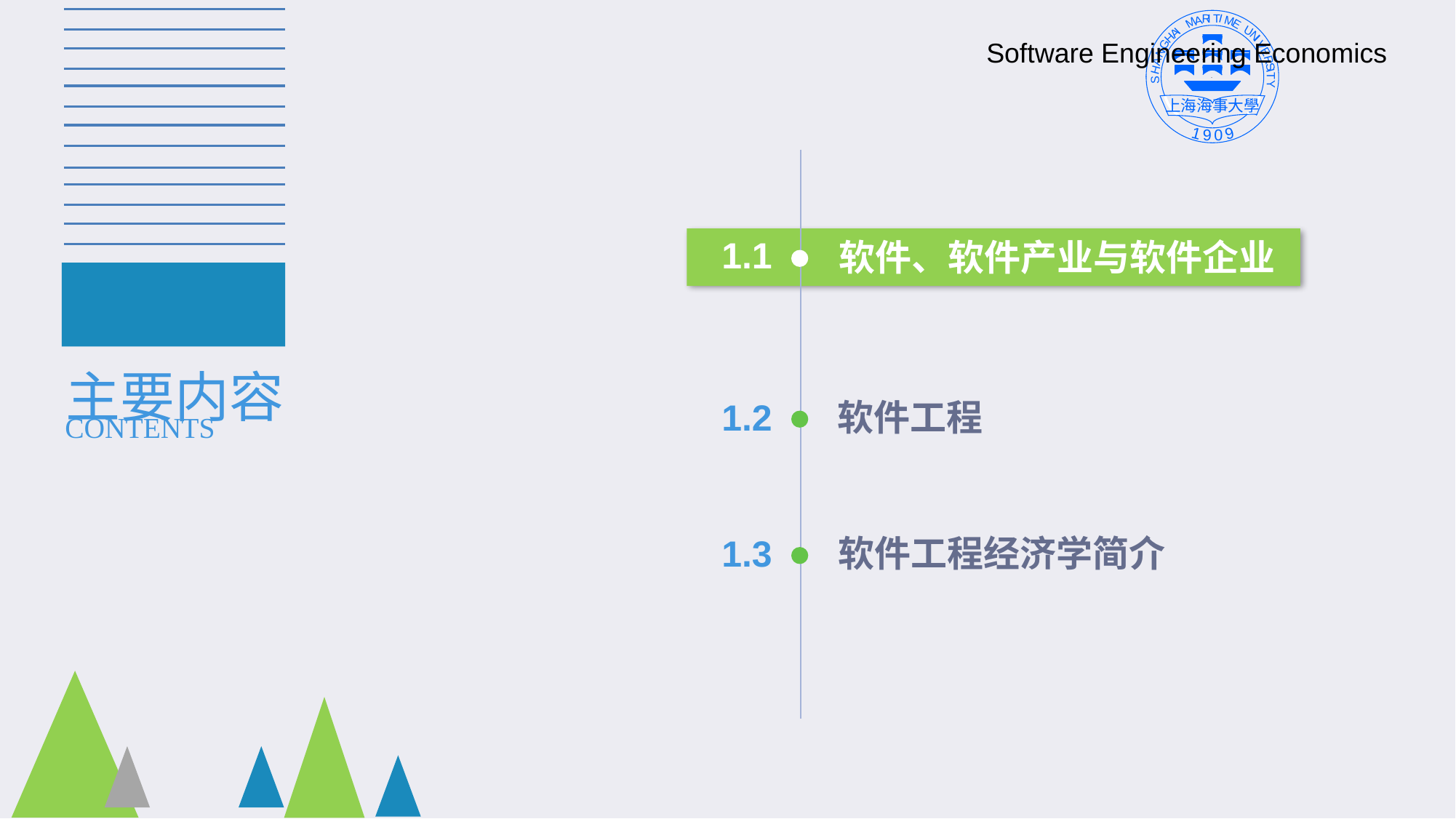

Software Engineering Economics

1.1
软件、软件产业与软件企业

主要内容
1.2
软件工程

CONTENTS
1.3
软件工程经济学简介

11